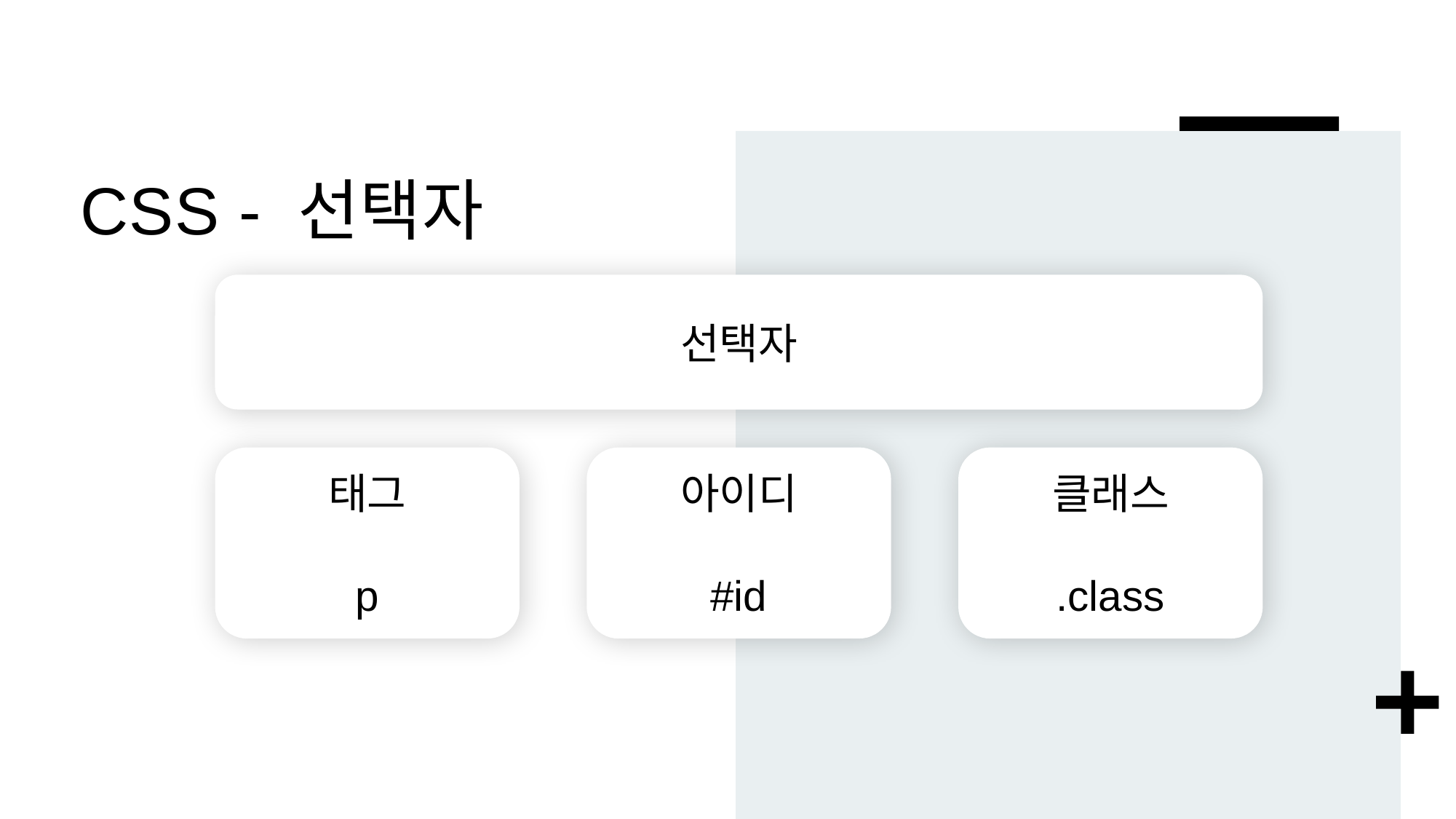

# CSS - 선택자
선택자
태그

p
아이디

#id
클래스

.class